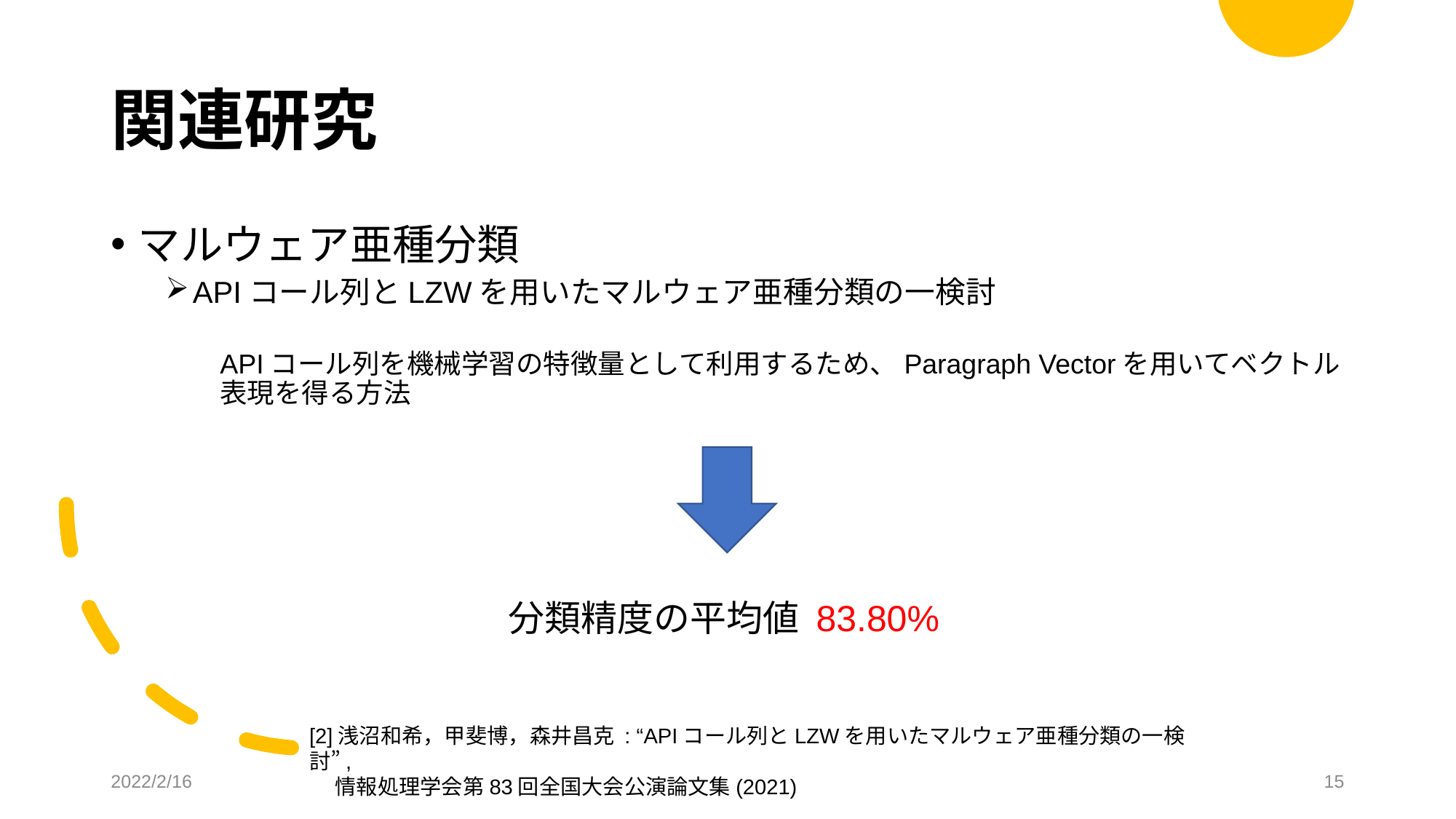

# 関連研究
マルウェア亜種分類
APIコール列とLZWを用いたマルウェア亜種分類の一検討
APIコール列を機械学習の特徴量として利用するため、Paragraph Vectorを用いてベクトル表現を得る方法

分類精度の平均値 83.80%
[2]浅沼和希，甲斐博，森井昌克 : “APIコール列とLZWを用いたマルウェア亜種分類の一検討”,
　 情報処理学会第83回全国大会公演論文集(2021)
2022/2/16
15